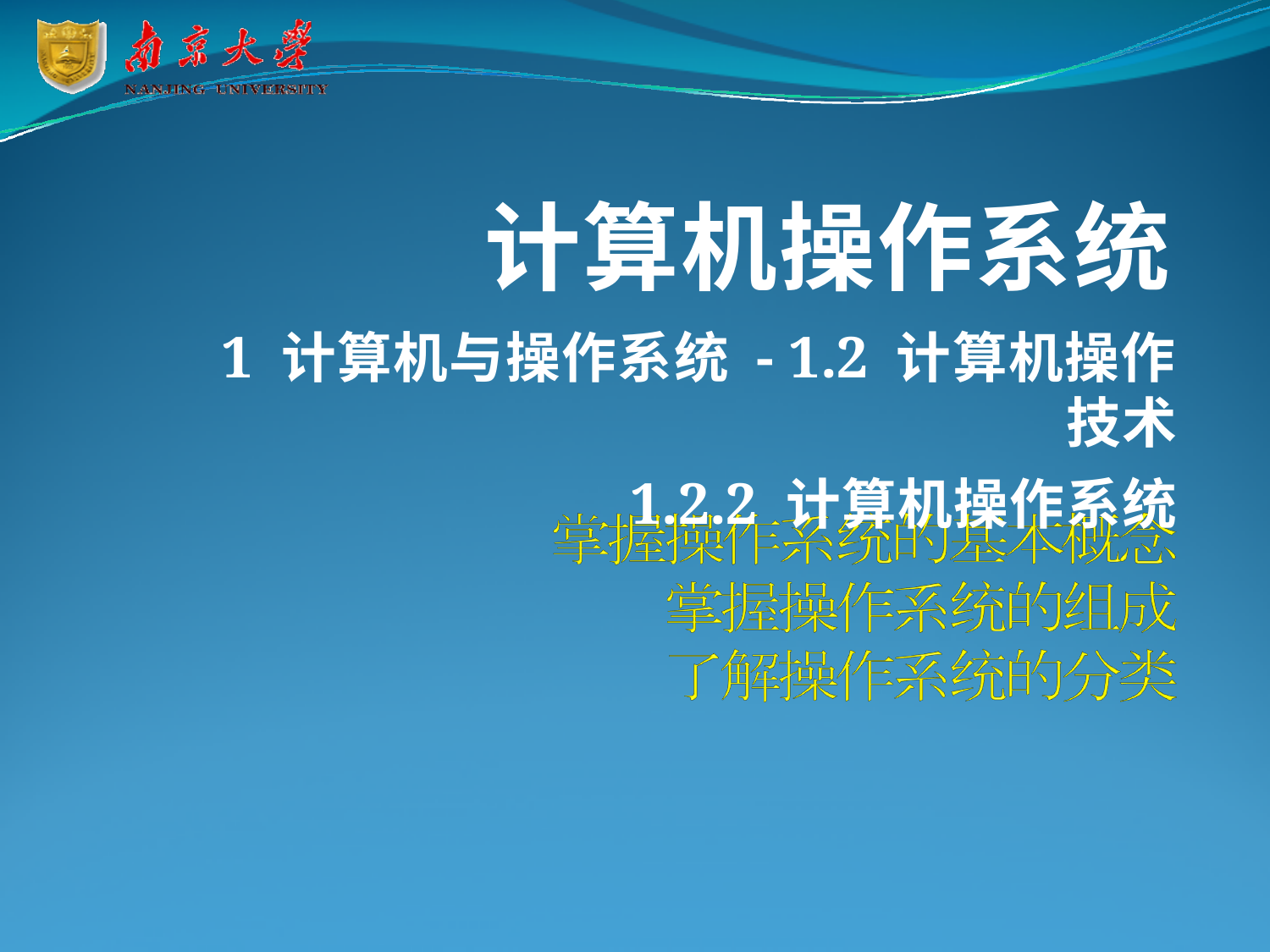

# 计算机操作系统
1 计算机与操作系统- 1.2 计算机操作技术
1.2.2 计算机操作系统